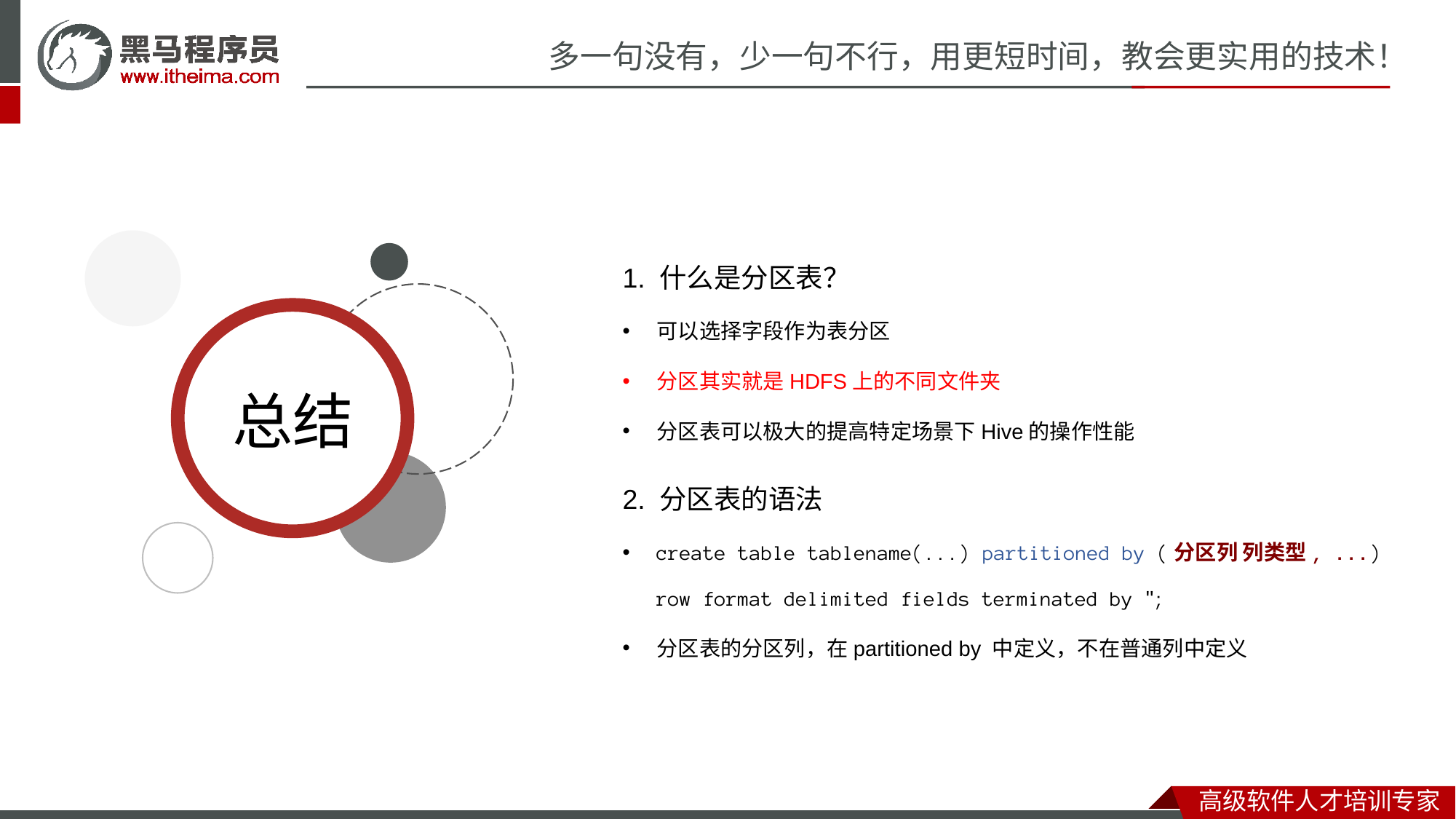

1. 什么是分区表？
可以选择字段作为表分区
分区其实就是HDFS上的不同文件夹
分区表可以极大的提高特定场景下Hive的操作性能
2. 分区表的语法
create table tablename(...) partitioned by (分区列 列类型, ...) row format delimited fields terminated by '';
分区表的分区列，在partitioned by 中定义，不在普通列中定义